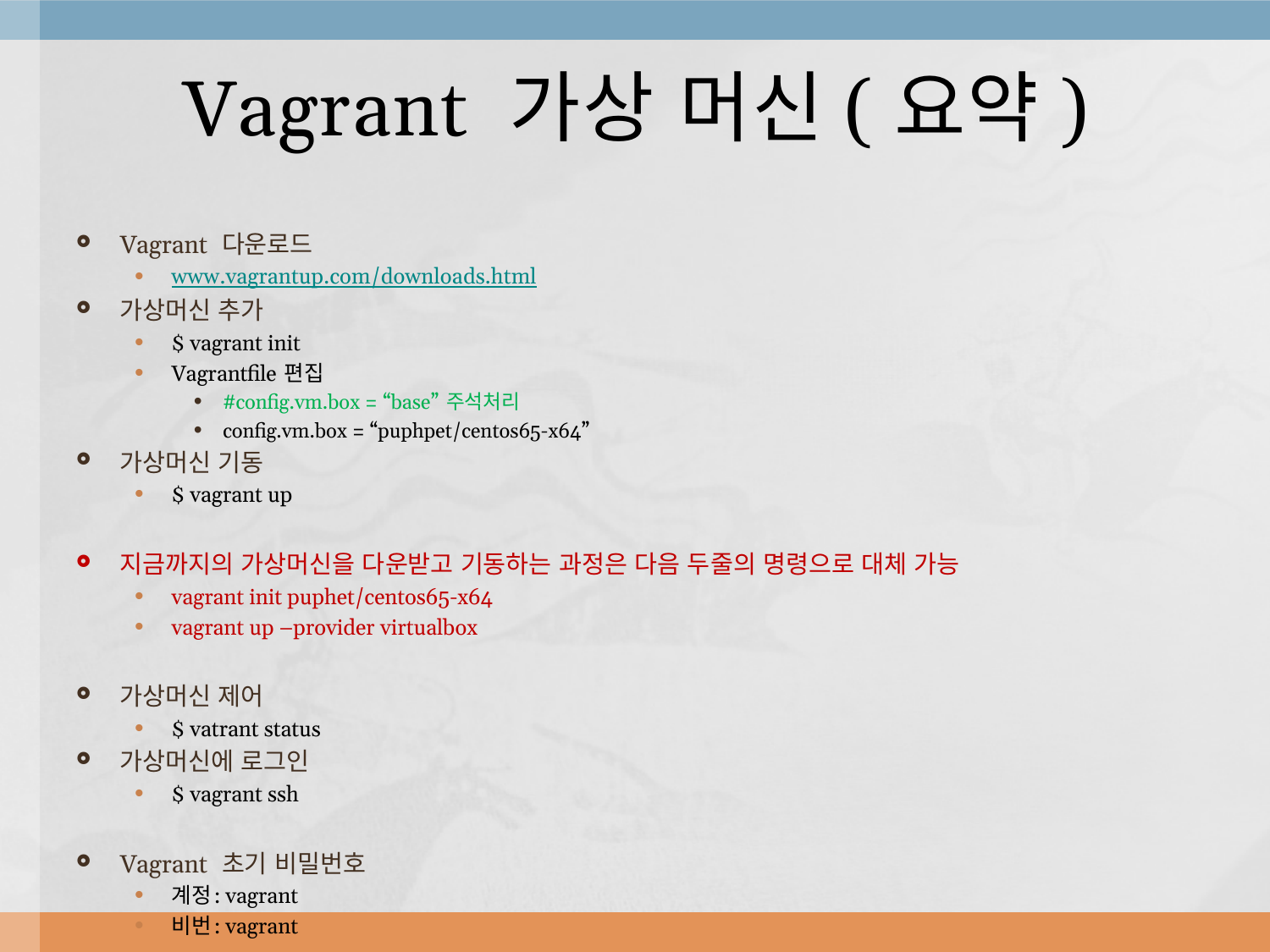

# Vagrant 가상 머신(요약)
Vagrant  다운로드
www.vagrantup.com/downloads.html
가상머신 추가
$ vagrant init
Vagrantfile 편집
#config.vm.box = “base” 주석처리
config.vm.box = “puphpet/centos65-x64”
가상머신 기동
$ vagrant up

지금까지의 가상머신을 다운받고 기동하는 과정은 다음 두줄의 명령으로 대체 가능
vagrant init puphet/centos65-x64
vagrant up –provider virtualbox

가상머신 제어
$ vatrant status
가상머신에 로그인
$ vagrant ssh

Vagrant  초기 비밀번호
계정: vagrant
비번: vagrant